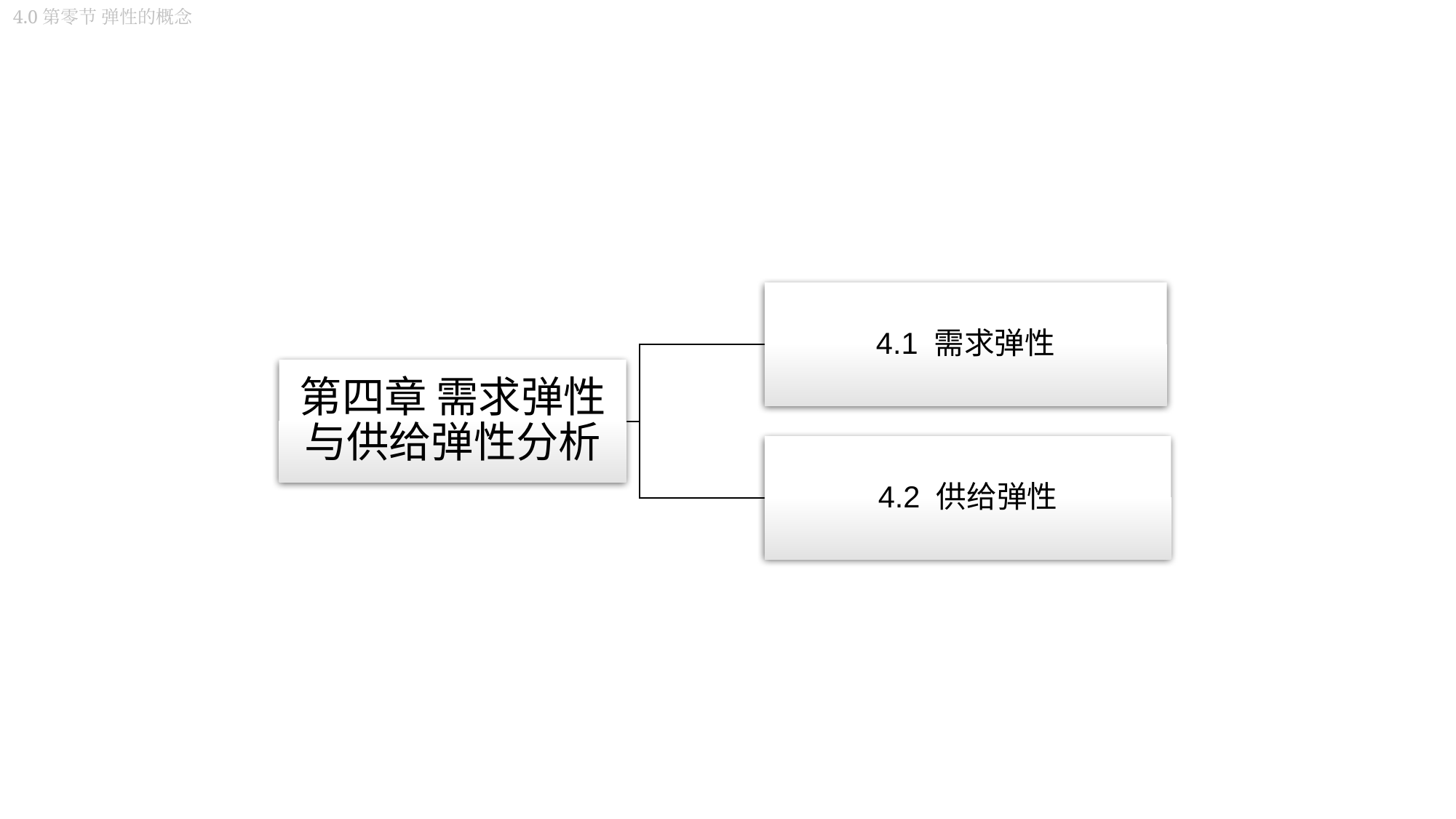

4.0第零节 弹性的概念

第四章 需求弹性与供给弹性分析
4.1 需求弹性
4.2 供给弹性